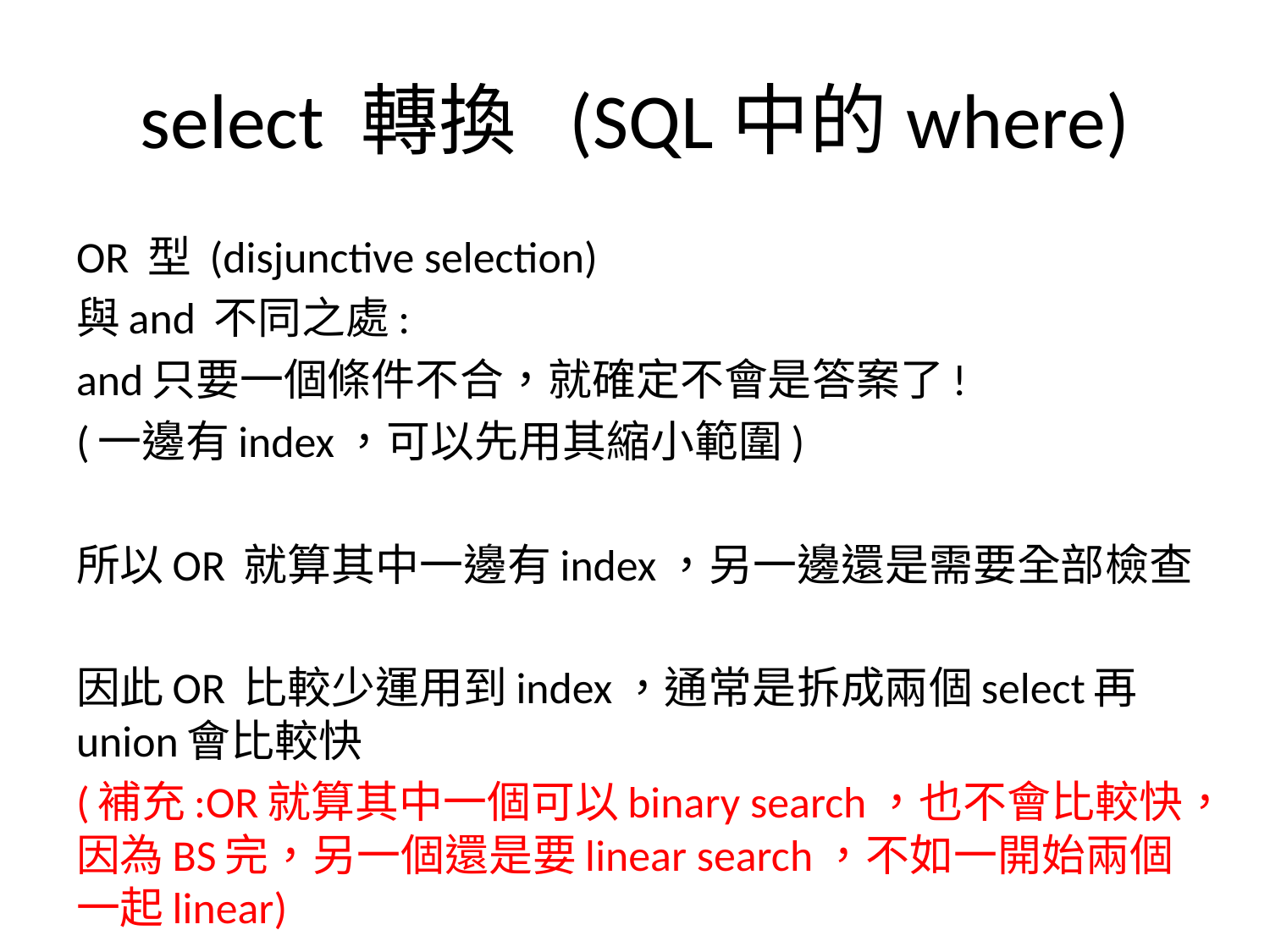

# select 轉換  (SQL中的where)
OR 型 (disjunctive selection)
與and 不同之處:
and只要一個條件不合，就確定不會是答案了!
(一邊有index，可以先用其縮小範圍)

所以OR 就算其中一邊有index，另一邊還是需要全部檢查

因此OR 比較少運用到index，通常是拆成兩個select再union會比較快
(補充:OR就算其中一個可以binary search，也不會比較快，因為BS完，另一個還是要linear search，不如一開始兩個一起linear)